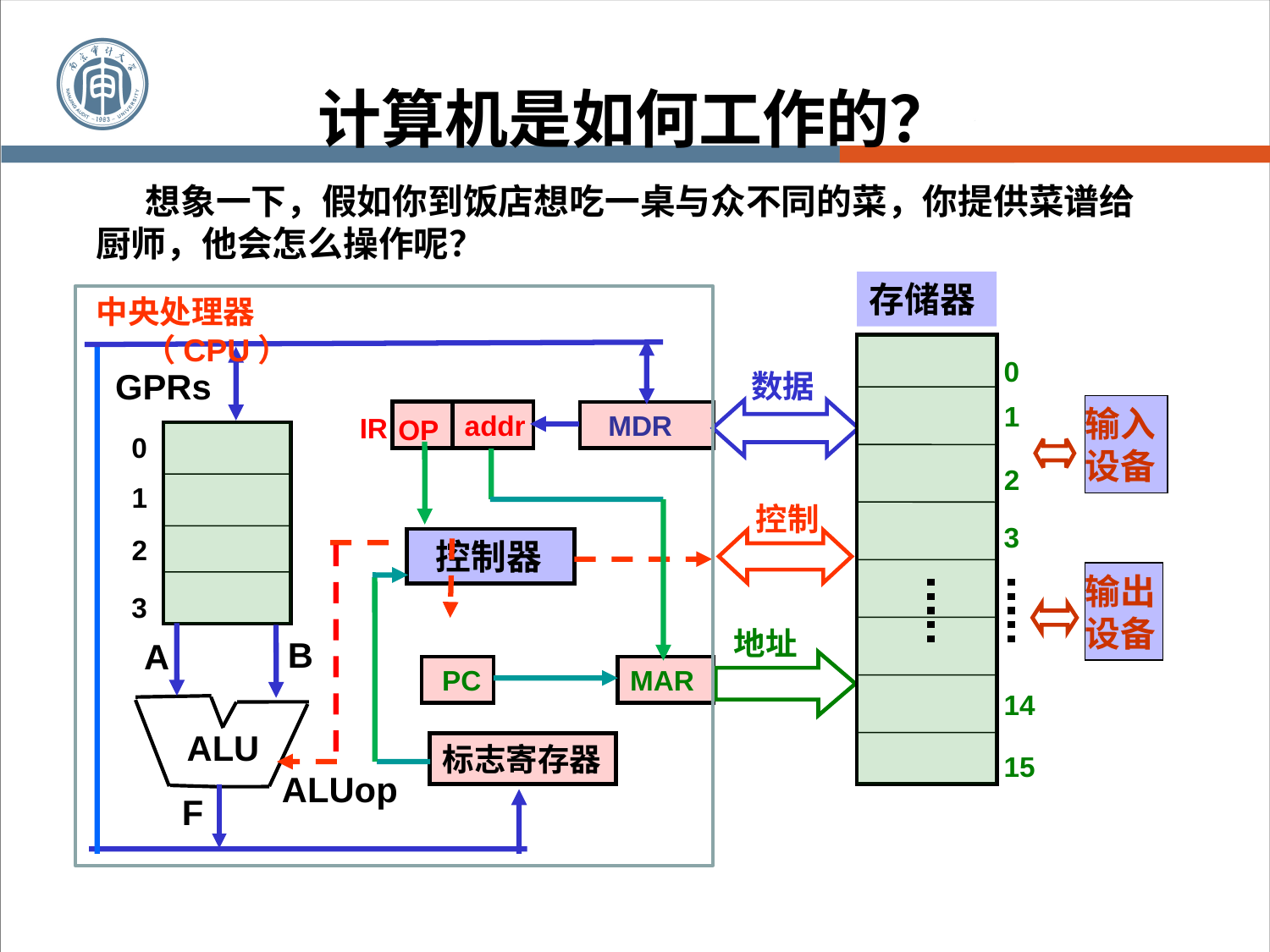

计算机是如何工作的？
#
           想象一下，假如你到饭店想吃一桌与众不同的菜，你提供菜谱给厨师，他会怎么操作呢？

存储器

0
1
2
3

14
15

中央处理器（CPU）

GPRs
数据

输入
设备

addr
  MDR
IR
OP

0
1

控制

2
 控制器
输出
设备

3
地址

B
A

 PC
MAR

ALU

标志寄存器
ALUop

F